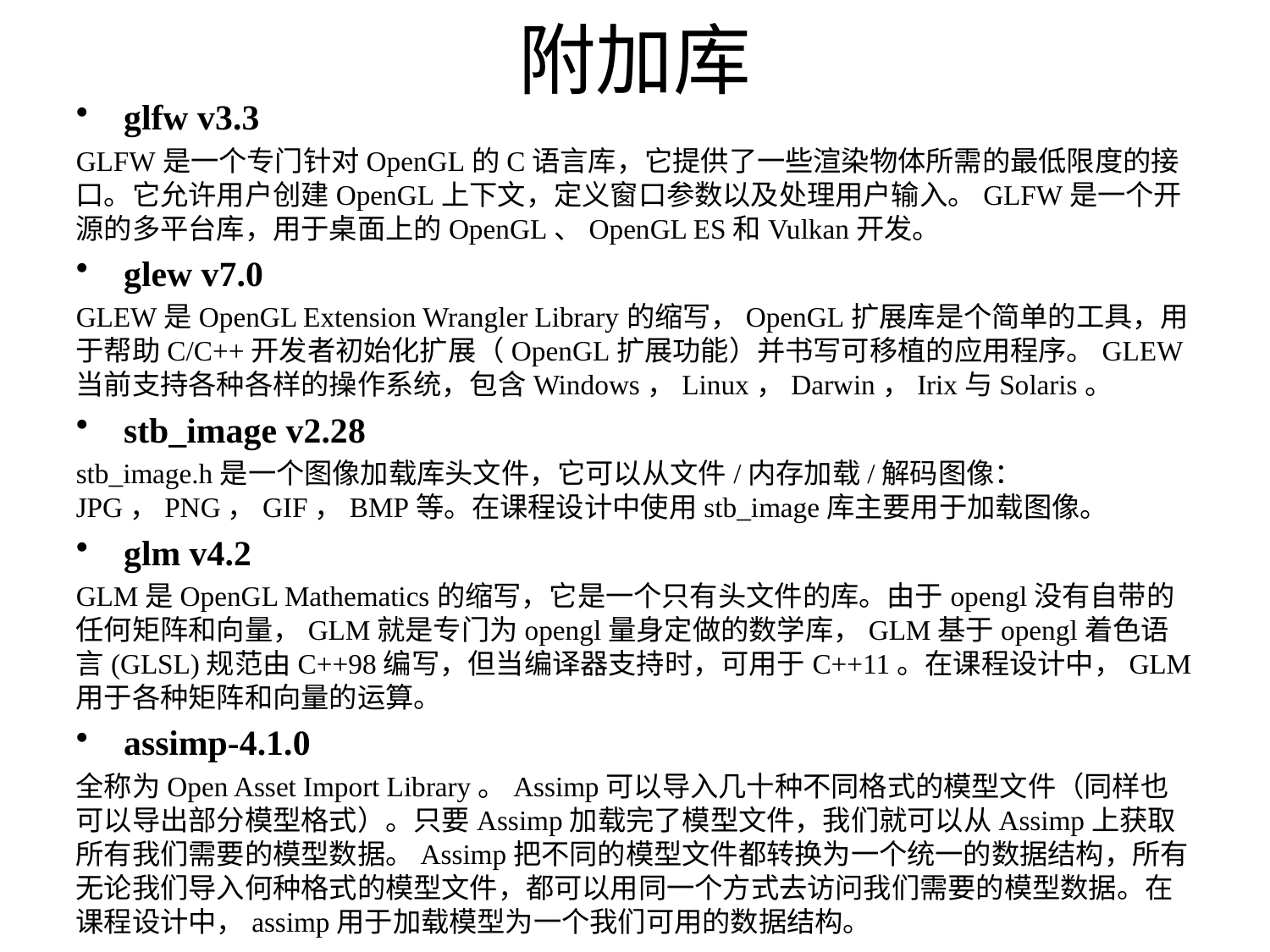

# 附加库
glfw v3.3
GLFW是一个专门针对OpenGL的C语言库，它提供了一些渲染物体所需的最低限度的接口。它允许用户创建OpenGL上下文，定义窗口参数以及处理用户输入。GLFW是一个开源的多平台库，用于桌面上的OpenGL、OpenGL ES和Vulkan开发。
glew v7.0
GLEW是OpenGL Extension Wrangler Library的缩写，OpenGL扩展库是个简单的工具，用于帮助C/C++开发者初始化扩展（OpenGL扩展功能）并书写可移植的应用程序。GLEW当前支持各种各样的操作系统，包含Windows，Linux，Darwin，Irix与Solaris。
stb_image v2.28
stb_image.h是一个图像加载库头文件，它可以从文件/内存加载/解码图像：JPG，PNG，GIF，BMP等。在课程设计中使用stb_image库主要用于加载图像。
glm v4.2
GLM是OpenGL Mathematics的缩写，它是一个只有头文件的库。由于opengl没有自带的任何矩阵和向量，GLM就是专门为opengl量身定做的数学库，GLM基于opengl着色语言(GLSL)规范由C++98编写，但当编译器支持时，可用于C++11。在课程设计中，GLM用于各种矩阵和向量的运算。
assimp-4.1.0
全称为Open Asset Import Library。Assimp可以导入几十种不同格式的模型文件（同样也可以导出部分模型格式）。只要Assimp加载完了模型文件，我们就可以从Assimp上获取所有我们需要的模型数据。Assimp把不同的模型文件都转换为一个统一的数据结构，所有无论我们导入何种格式的模型文件，都可以用同一个方式去访问我们需要的模型数据。在课程设计中，assimp用于加载模型为一个我们可用的数据结构。
5